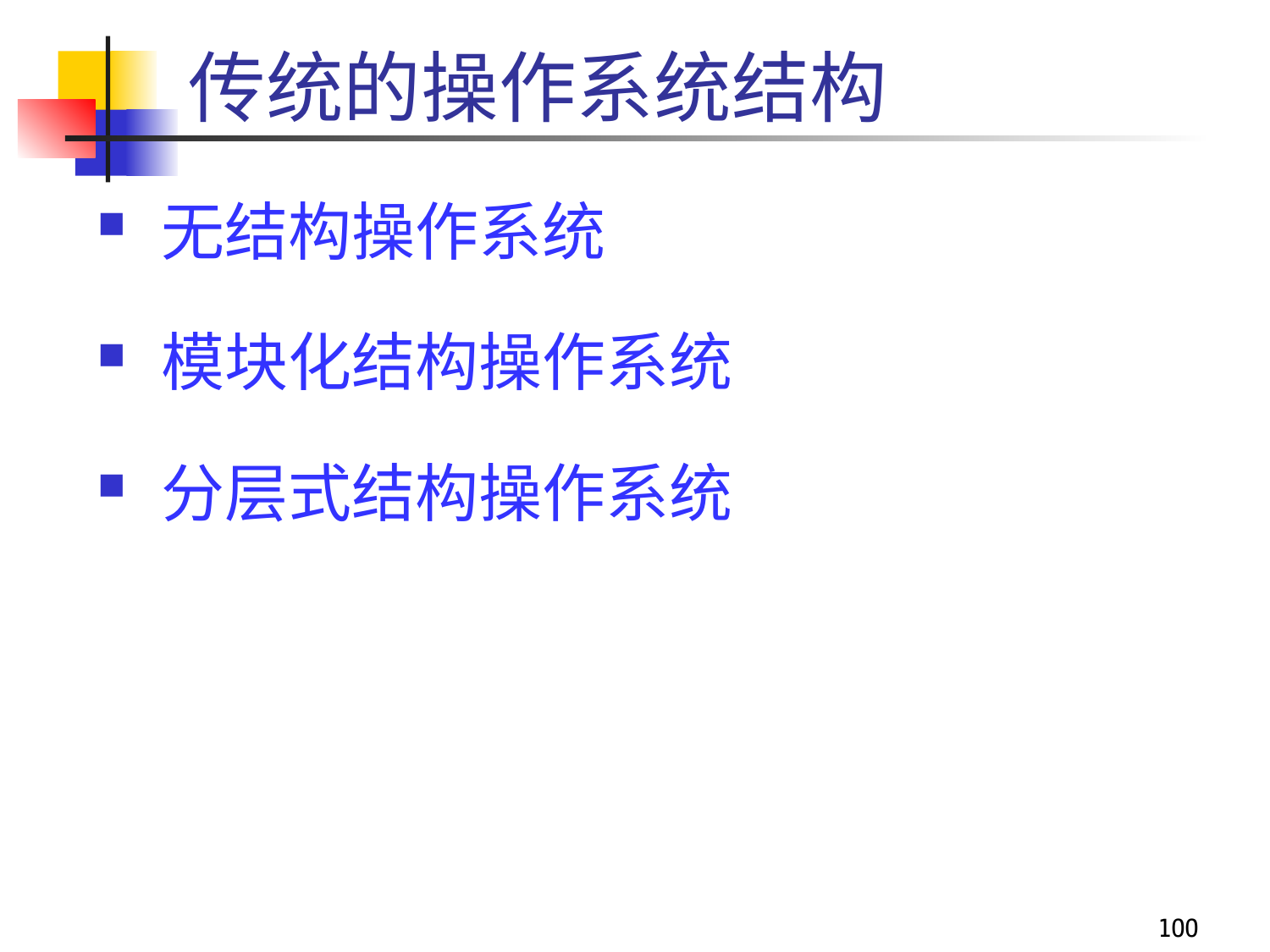

传统的操作系统结构
无结构操作系统
模块化结构操作系统
分层式结构操作系统
100